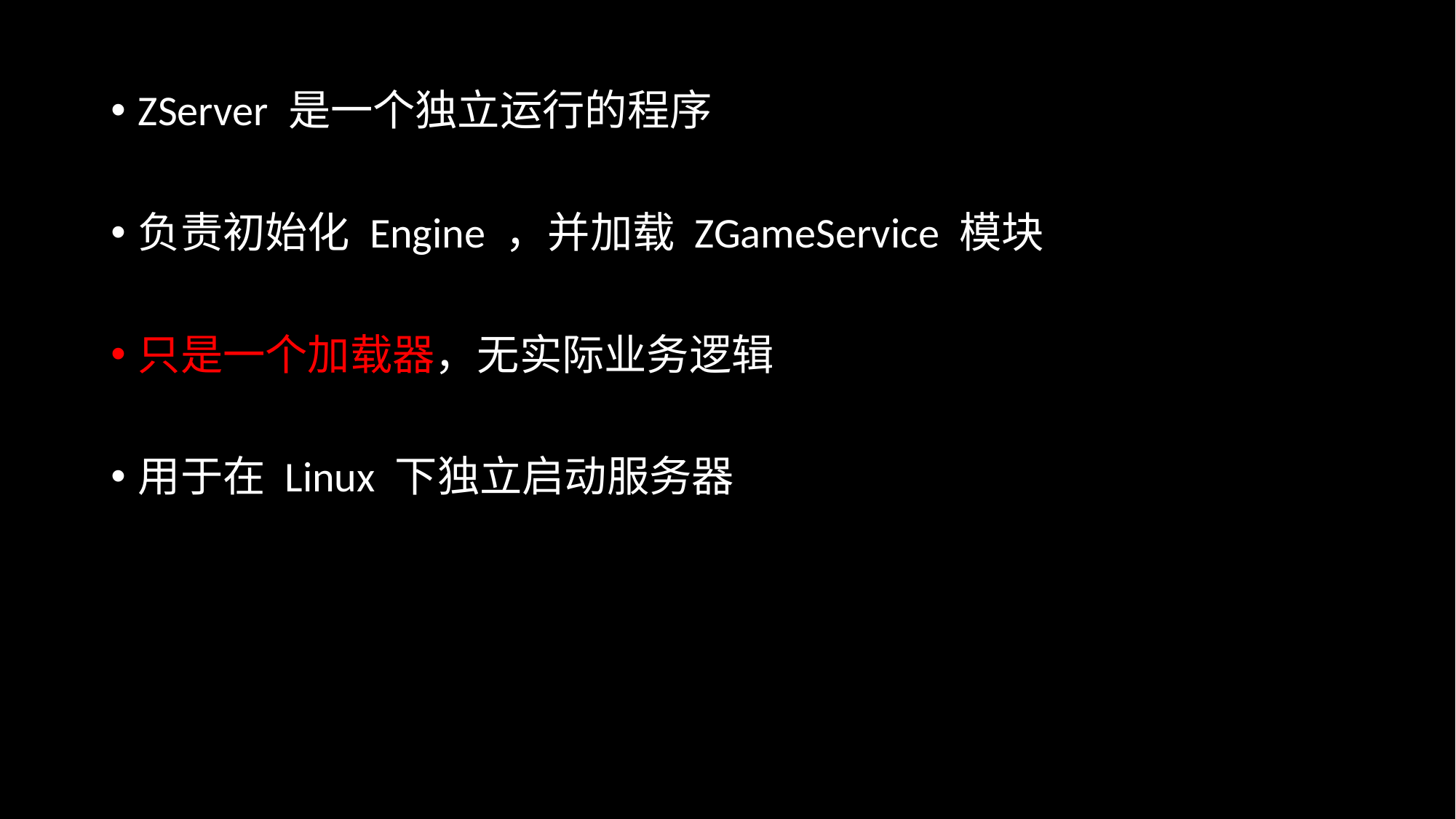

ZServer 是一个独立运行的程序

负责初始化 Engine ，并加载 ZGameService 模块

只是一个加载器，无实际业务逻辑

用于在 Linux 下独立启动服务器